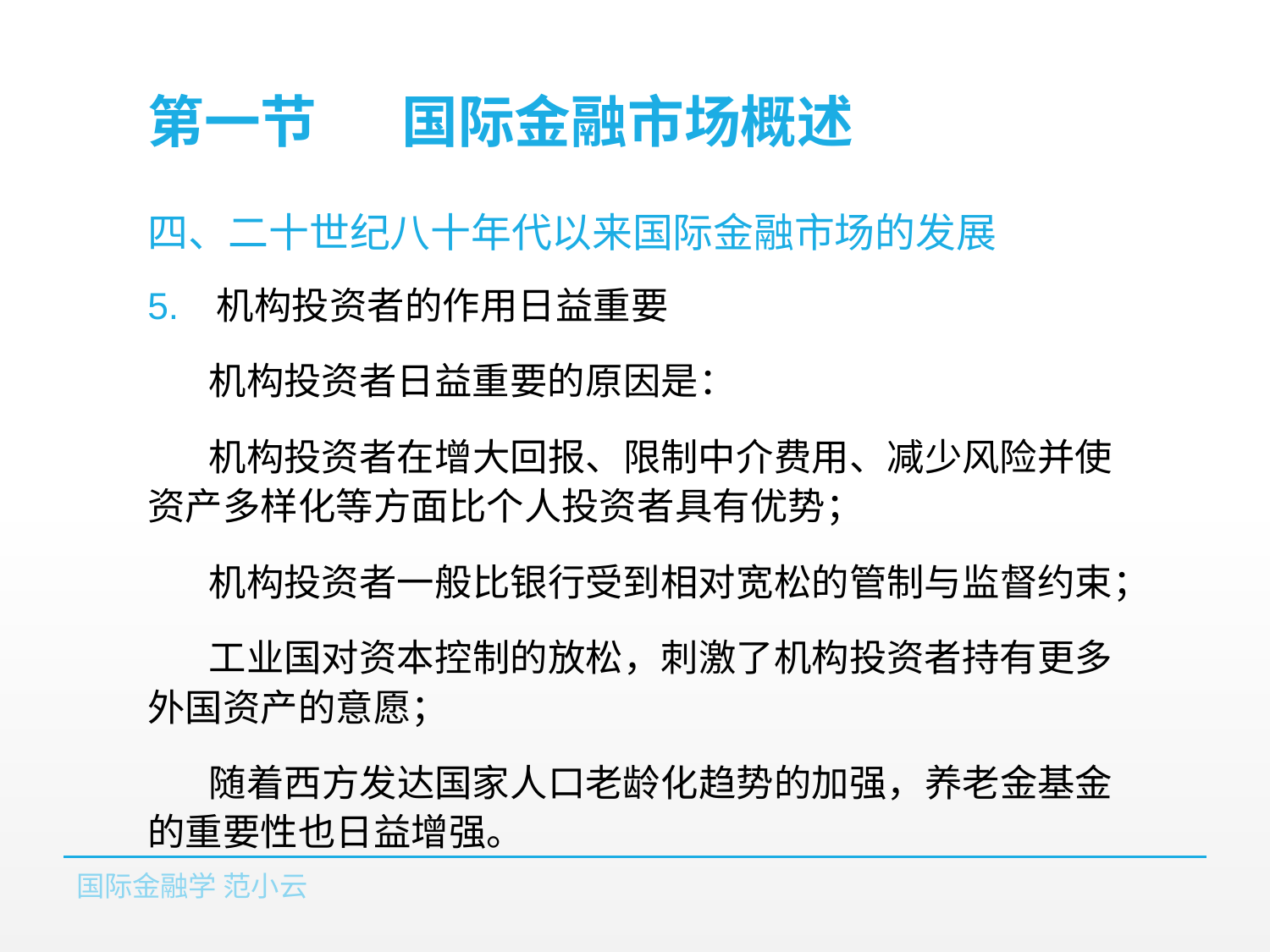

# 第一节	国际金融市场概述
四、二十世纪八十年代以来国际金融市场的发展
机构投资者的作用日益重要
机构投资者日益重要的原因是：
机构投资者在增大回报、限制中介费用、减少风险并使资产多样化等方面比个人投资者具有优势；
机构投资者一般比银行受到相对宽松的管制与监督约束；
工业国对资本控制的放松，刺激了机构投资者持有更多外国资产的意愿；
随着西方发达国家人口老龄化趋势的加强，养老金基金的重要性也日益增强。
国际金融学 范小云